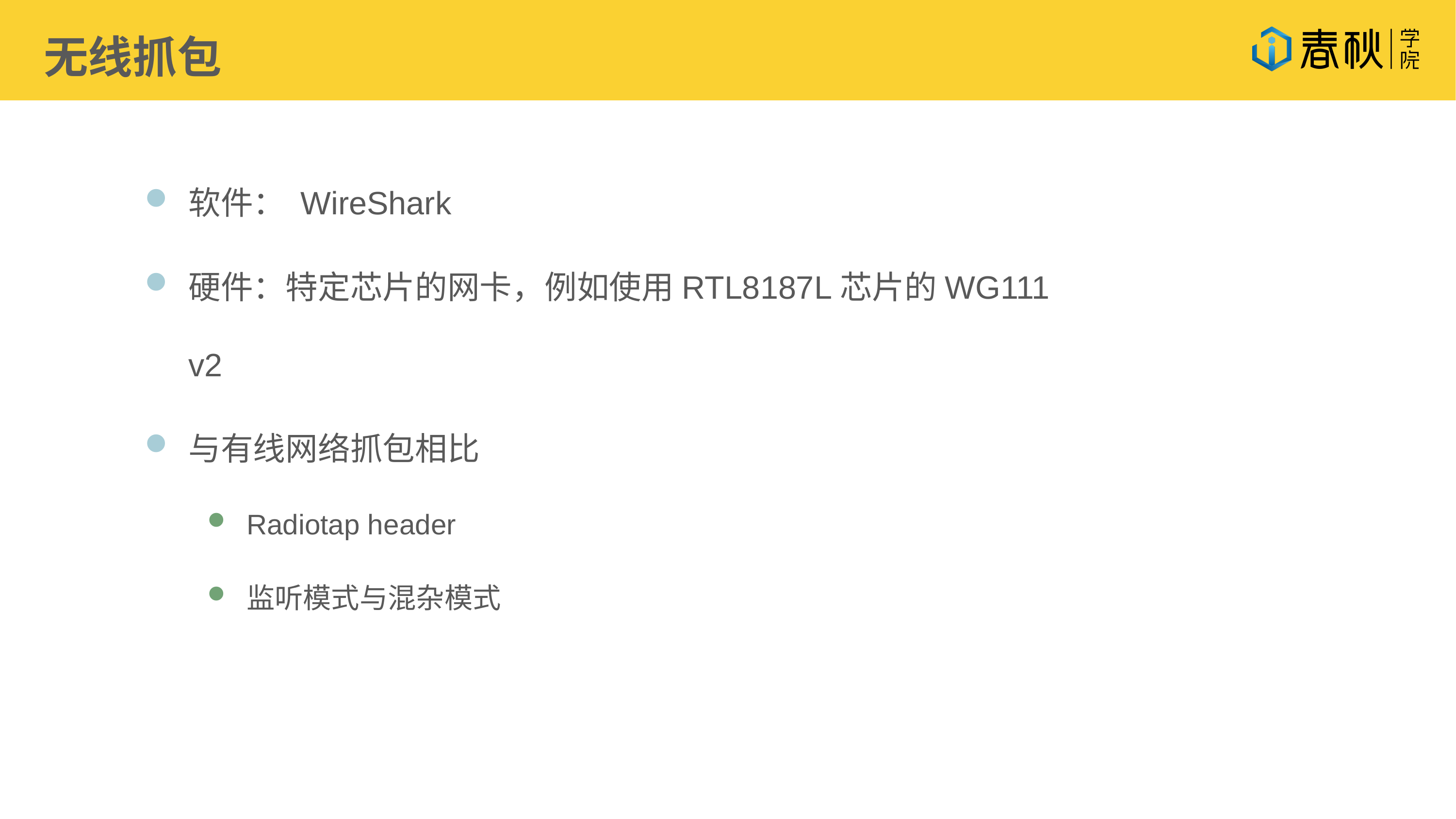

无线抓包
软件： WireShark
硬件：特定芯片的网卡，例如使用RTL8187L芯片的WG111 v2
与有线网络抓包相比
Radiotap header
监听模式与混杂模式